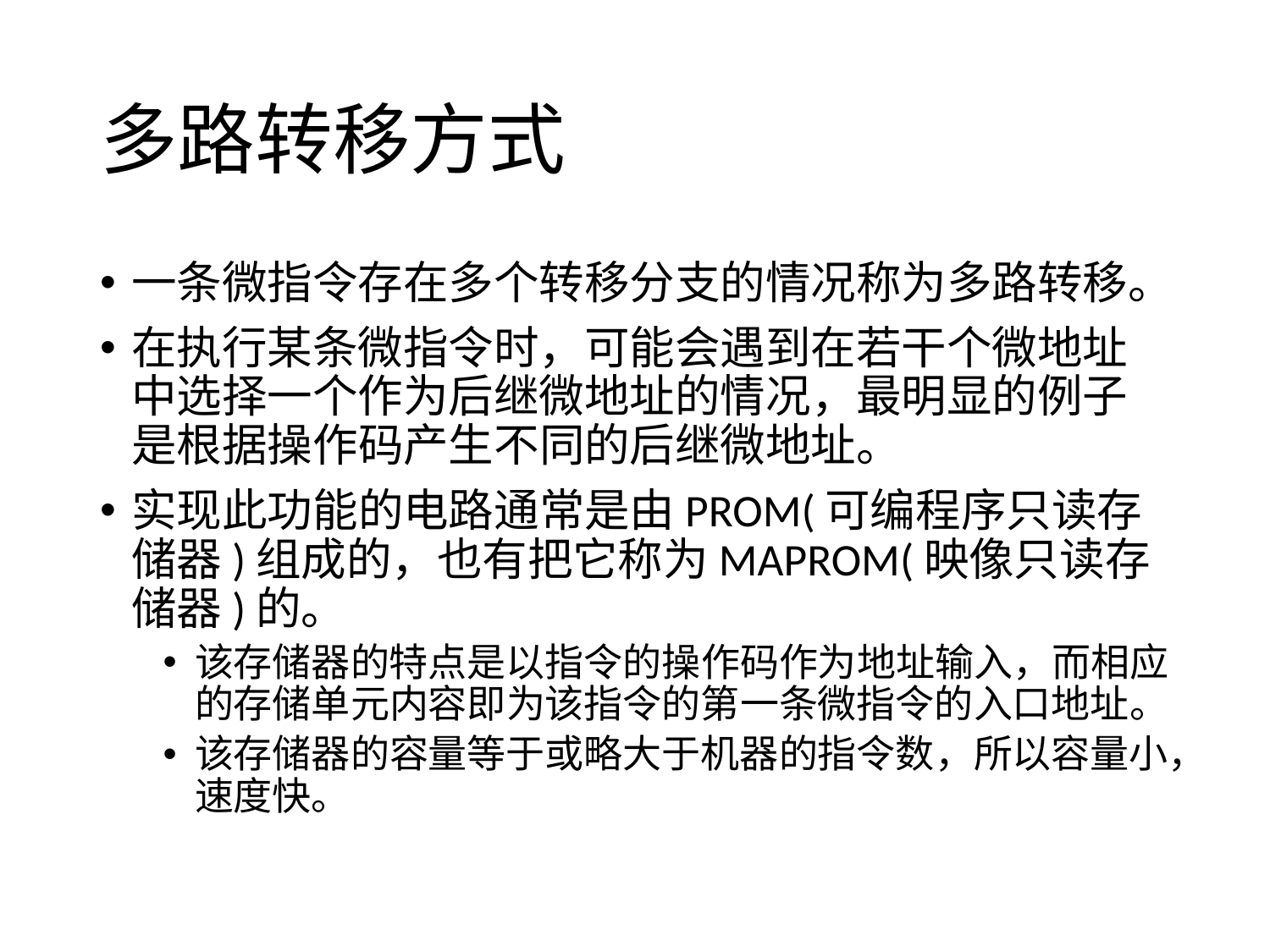

# 多路转移方式
一条微指令存在多个转移分支的情况称为多路转移。
在执行某条微指令时，可能会遇到在若干个微地址中选择一个作为后继微地址的情况，最明显的例子是根据操作码产生不同的后继微地址。
实现此功能的电路通常是由PROM(可编程序只读存储器)组成的，也有把它称为MAPROM(映像只读存储器)的。
该存储器的特点是以指令的操作码作为地址输入，而相应的存储单元内容即为该指令的第一条微指令的入口地址。
该存储器的容量等于或略大于机器的指令数，所以容量小，速度快。